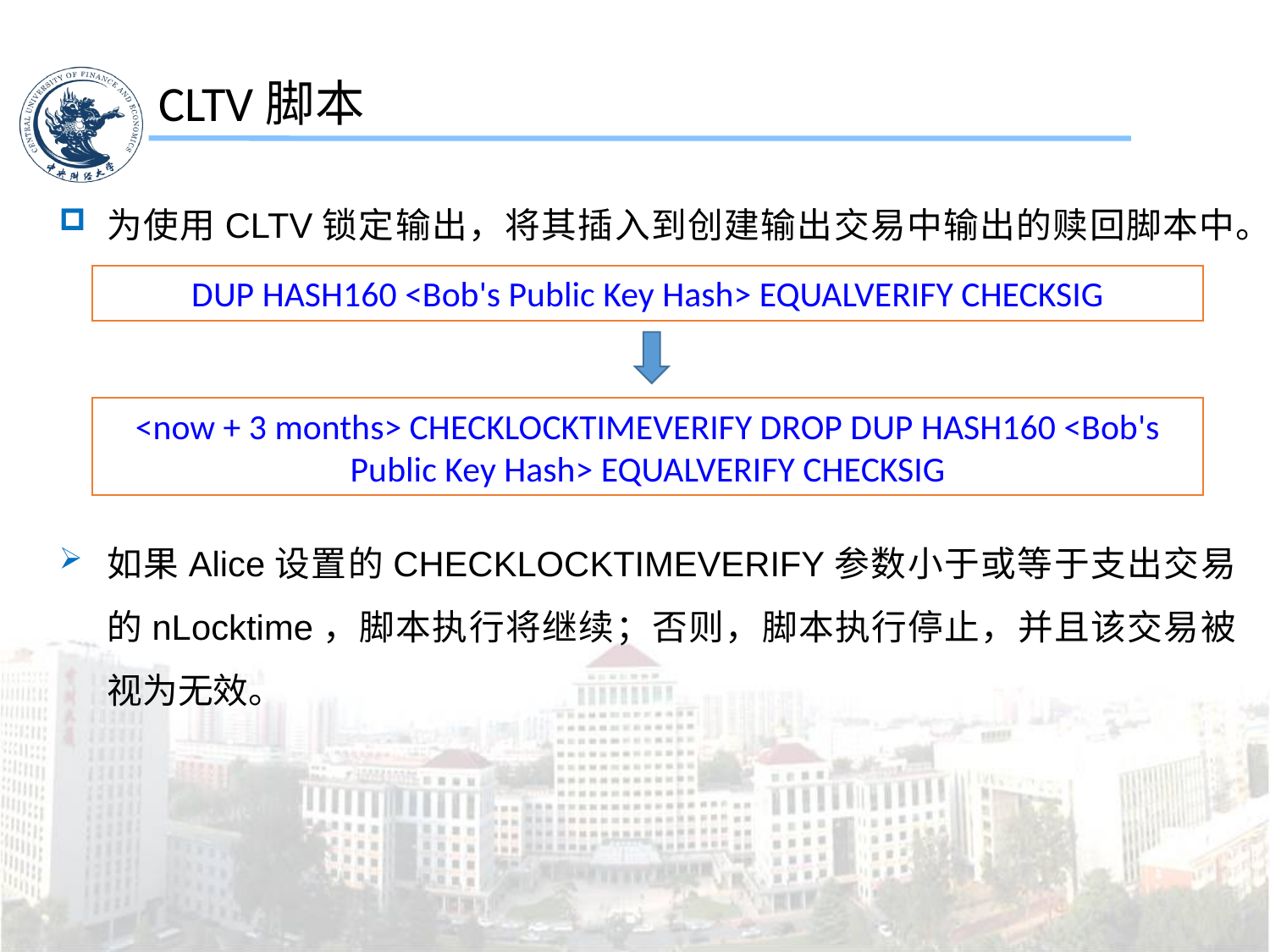

CLTV脚本
为使用CLTV锁定输出，将其插入到创建输出交易中输出的赎回脚本中。
DUP HASH160 <Bob's Public Key Hash> EQUALVERIFY CHECKSIG

<now + 3 months> CHECKLOCKTIMEVERIFY DROP DUP HASH160 <Bob's Public Key Hash> EQUALVERIFY CHECKSIG
如果Alice设置的CHECKLOCKTIMEVERIFY参数小于或等于支出交易的nLocktime，脚本执行将继续；否则，脚本执行停止，并且该交易被视为无效。